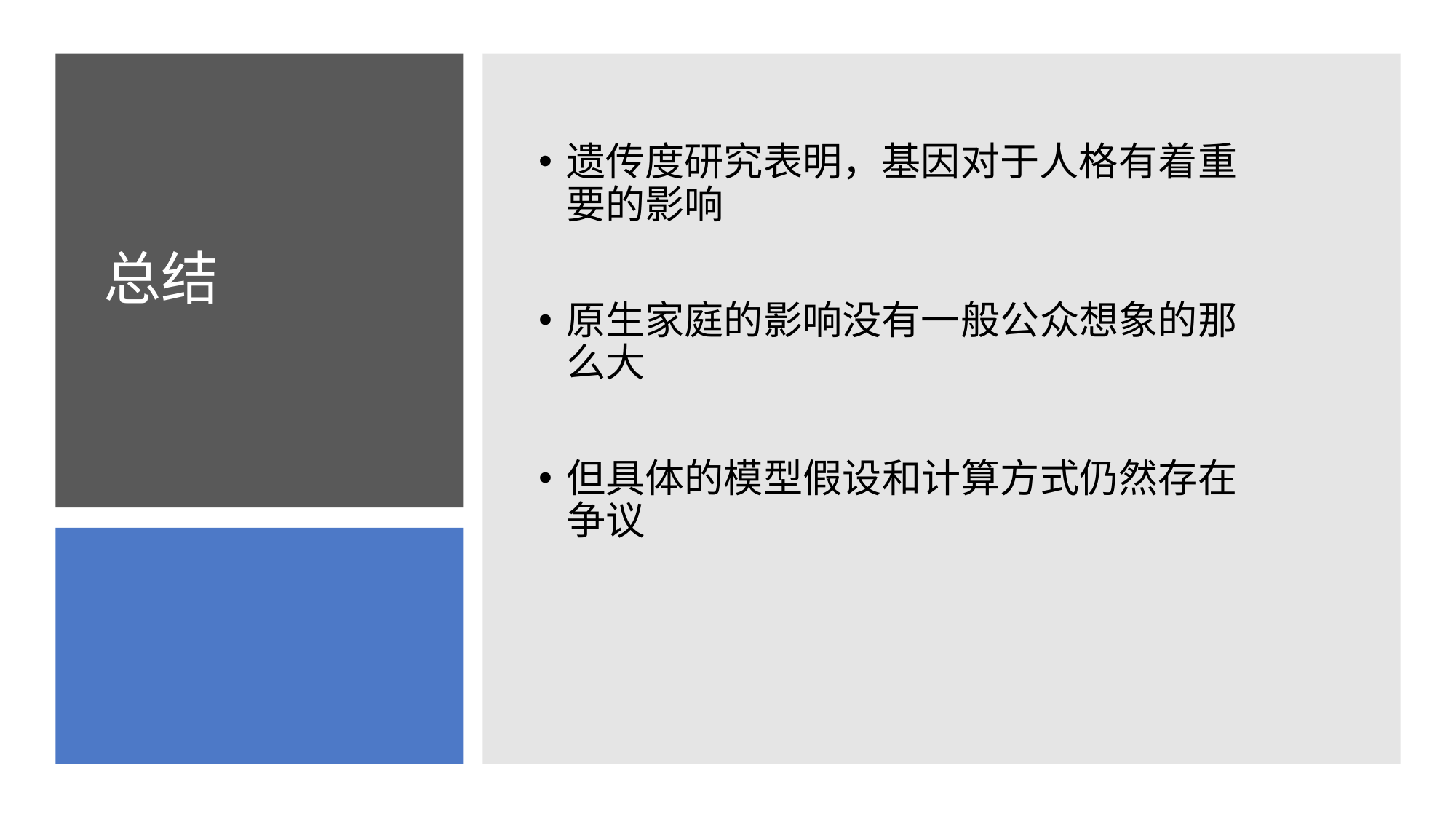

遗传度研究表明，基因对于人格有着重要的影响

原生家庭的影响没有一般公众想象的那么大

但具体的模型假设和计算方式仍然存在争议

# 总结